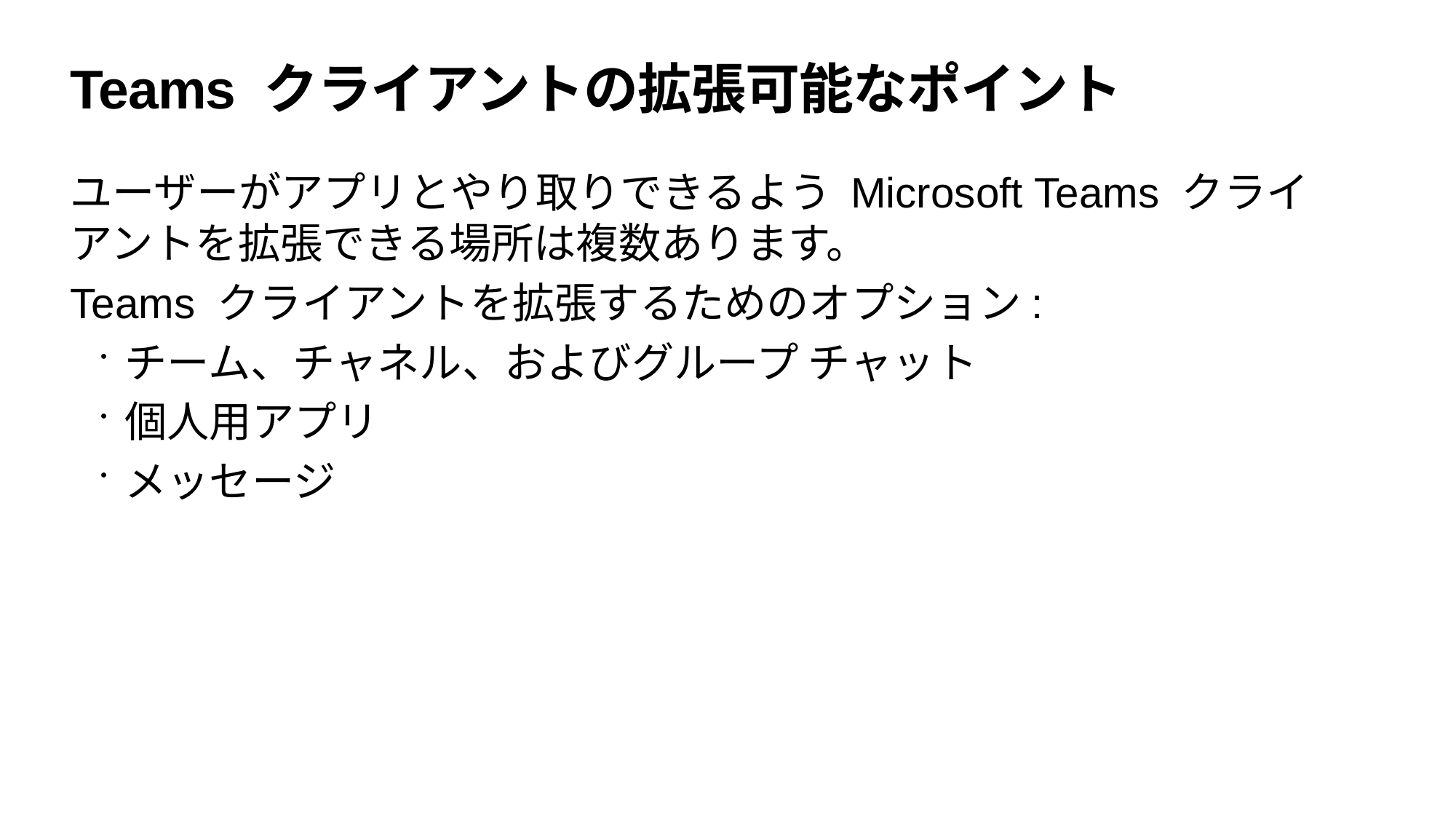

# Teams クライアントの拡張可能なポイント
ユーザーがアプリとやり取りできるよう Microsoft Teams クライアントを拡張できる場所は複数あります。
Teams クライアントを拡張するためのオプション:
チーム、チャネル、およびグループ チャット
個人用アプリ
メッセージ